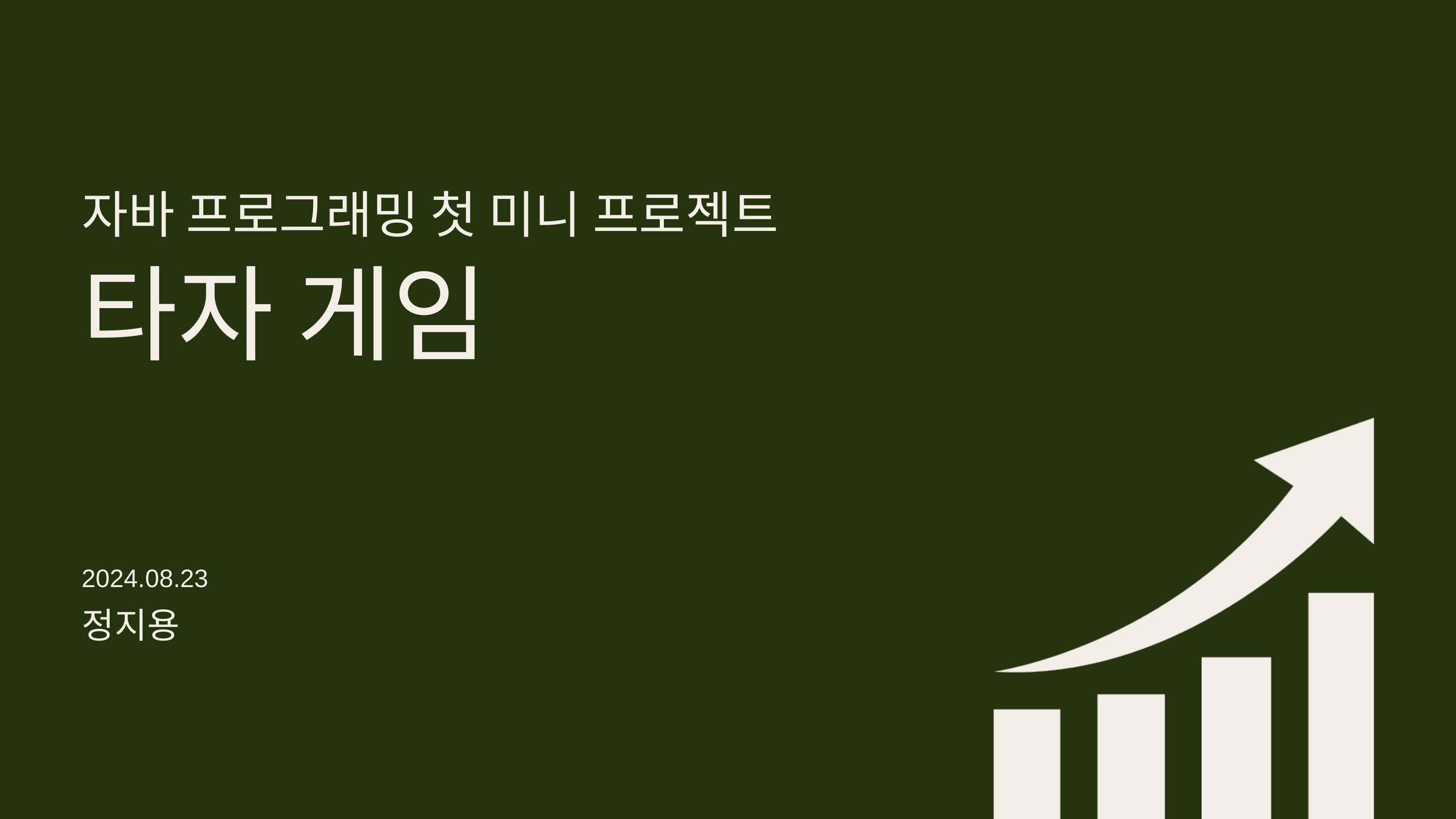

자바 프로그래밍 첫 미니 프로젝트
타자 게임

2024.08.23
정지용